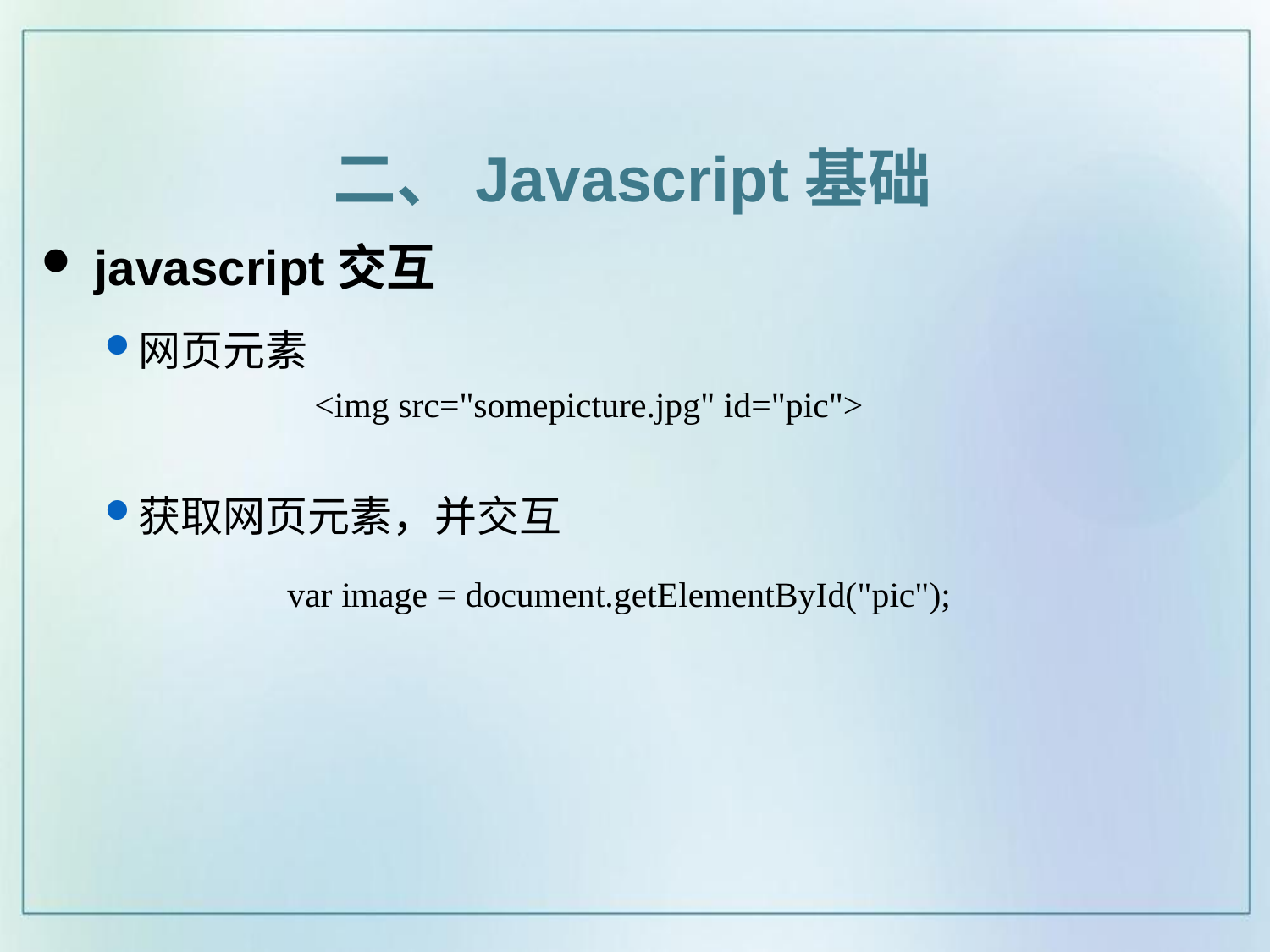

二、Javascript基础
 javascript交互
网页元素

获取网页元素，并交互

<img src="somepicture.jpg" id="pic">
var image = document.getElementById("pic");